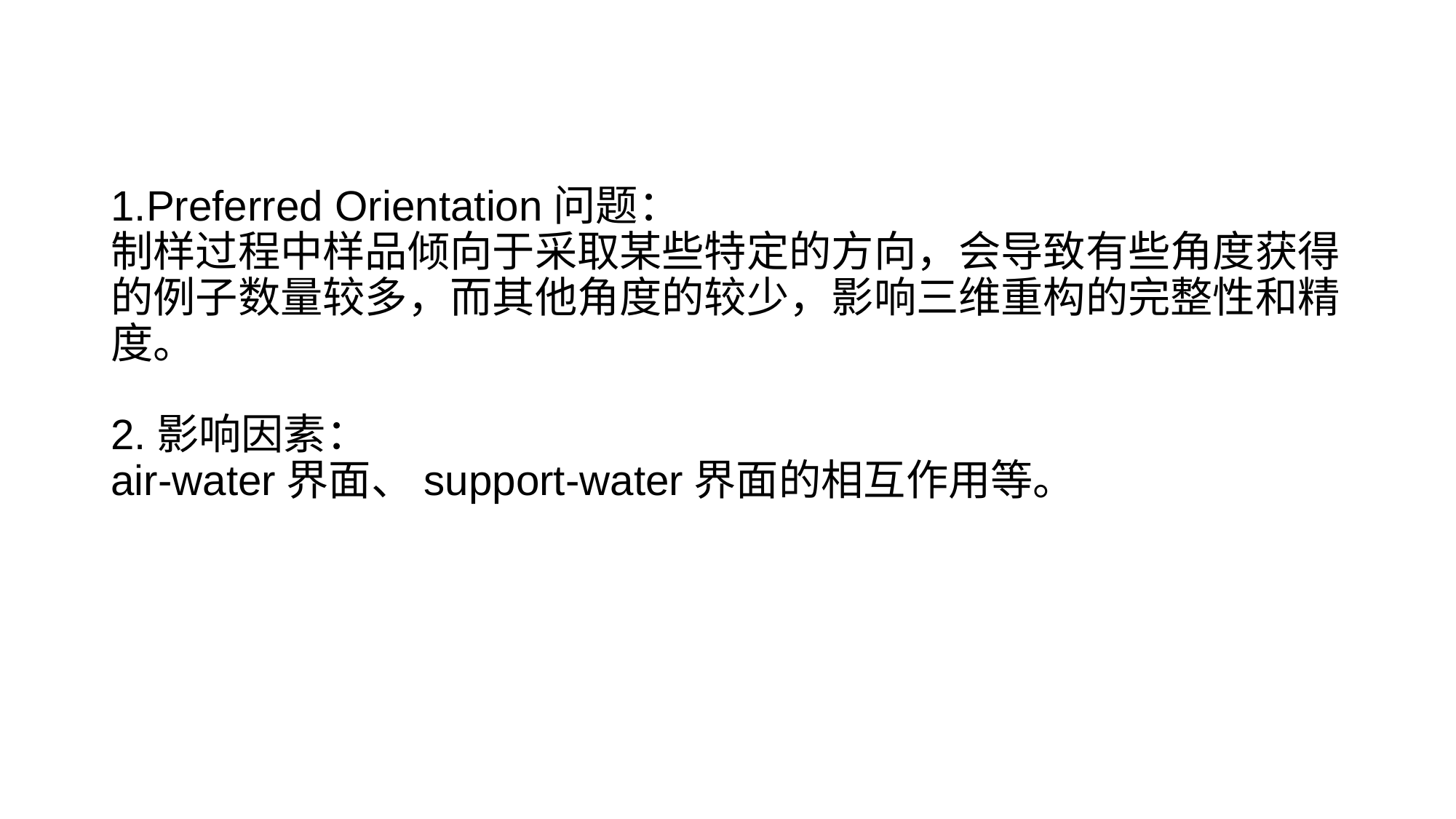

# 1.Preferred Orientation问题： 制样过程中样品倾向于采取某些特定的方向，会导致有些角度获得的例子数量较多，而其他角度的较少，影响三维重构的完整性和精度。 2.影响因素： air-water界面、support-water界面的相互作用等。